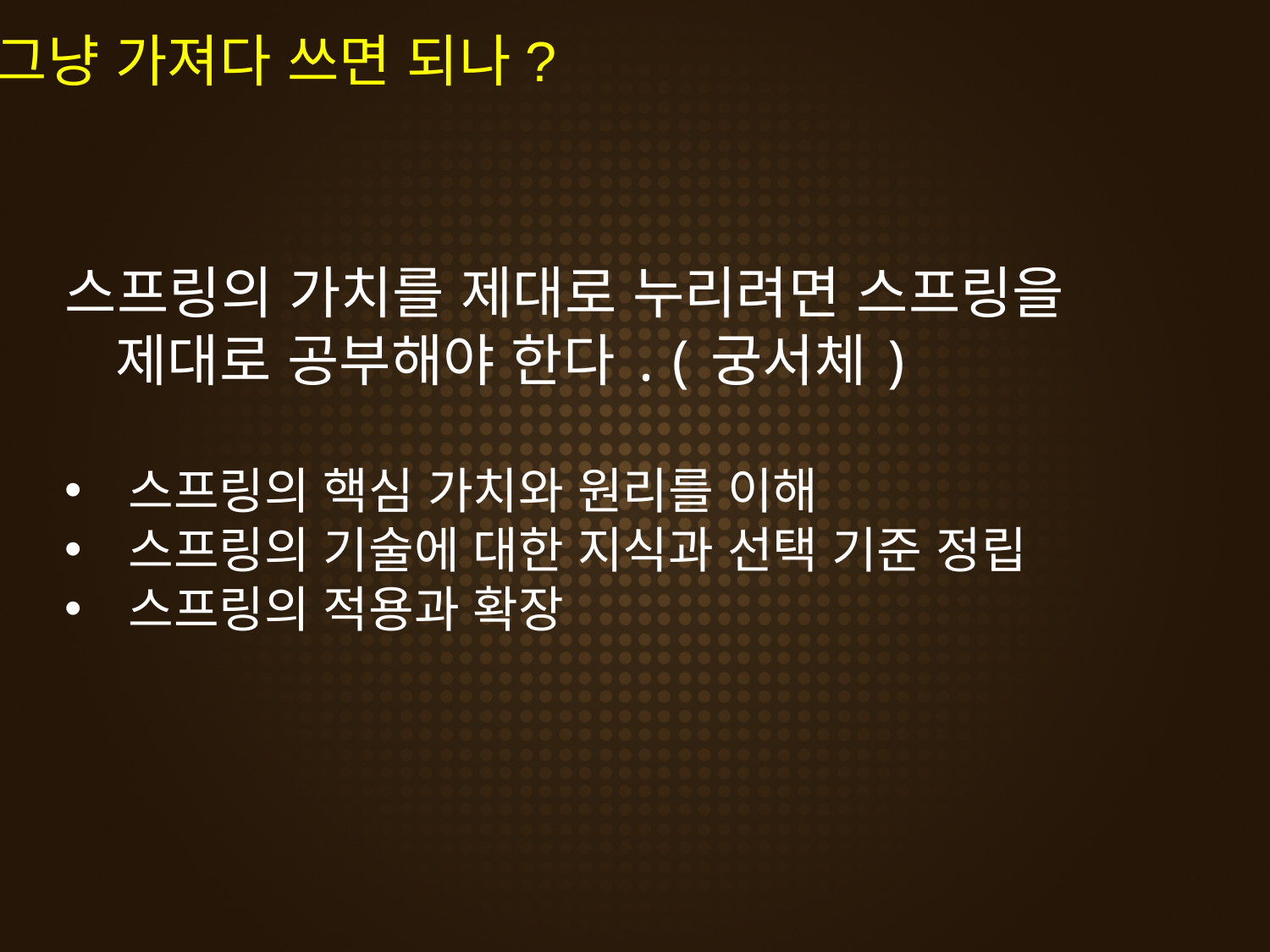

그냥 가져다 쓰면 되나?
스프링의 가치를 제대로 누리려면 스프링을 제대로 공부해야 한다.(궁서체)

스프링의 핵심 가치와 원리를 이해
스프링의 기술에 대한 지식과 선택 기준 정립
스프링의 적용과 확장